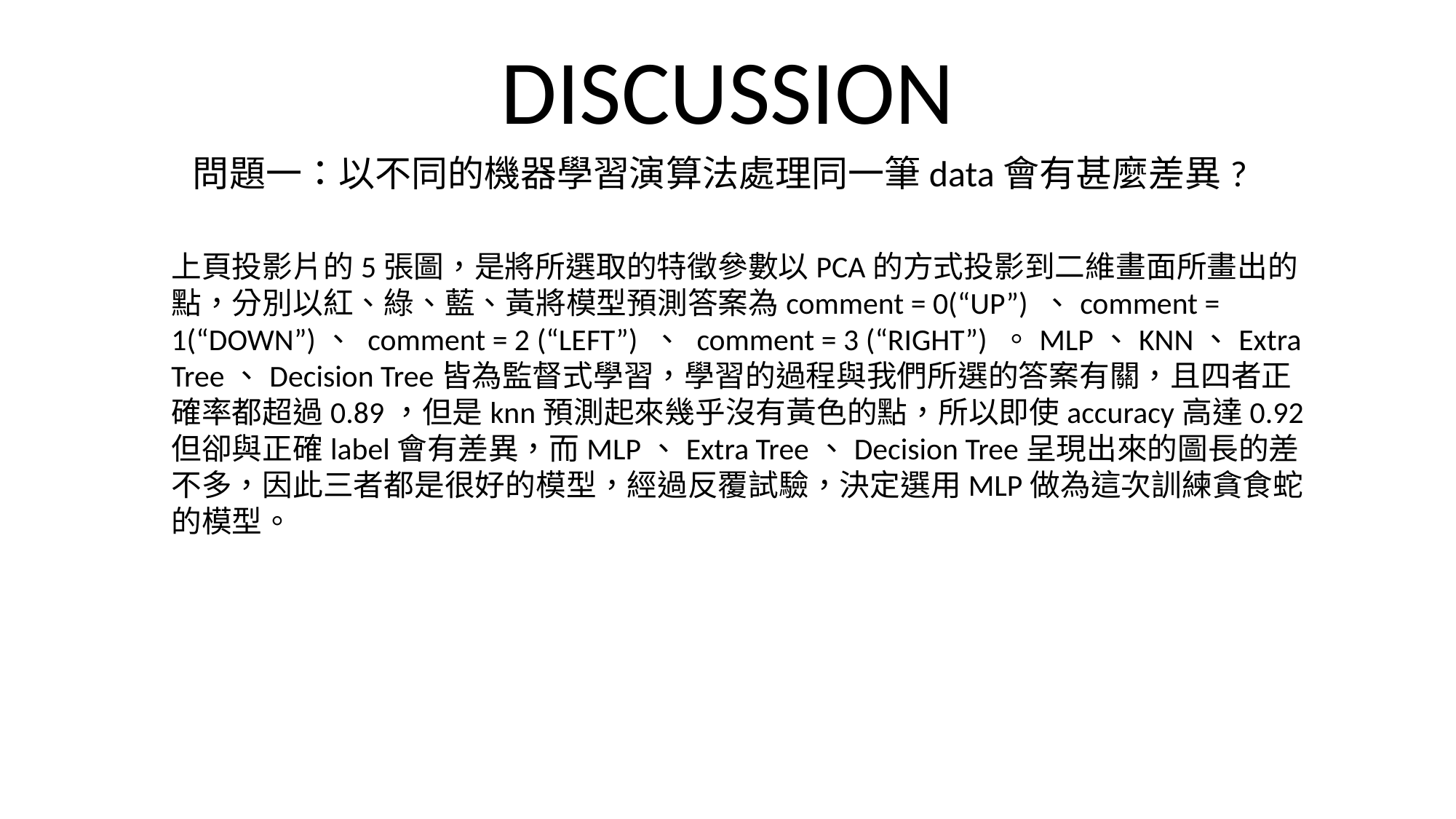

# DISCUSSION
問題一：以不同的機器學習演算法處理同一筆data會有甚麼差異?

上頁投影片的5張圖，是將所選取的特徵參數以PCA的方式投影到二維畫面所畫出的點，分別以紅、綠、藍、黃將模型預測答案為comment = 0(“UP”) 、comment = 1(“DOWN”)、 comment = 2 (“LEFT”) 、 comment = 3 (“RIGHT”) 。MLP、KNN、Extra Tree、Decision Tree皆為監督式學習，學習的過程與我們所選的答案有關，且四者正確率都超過0.89，但是knn預測起來幾乎沒有黃色的點，所以即使accuracy高達0.92但卻與正確label會有差異，而MLP、Extra Tree、Decision Tree呈現出來的圖長的差不多，因此三者都是很好的模型，經過反覆試驗，決定選用MLP做為這次訓練貪食蛇的模型。